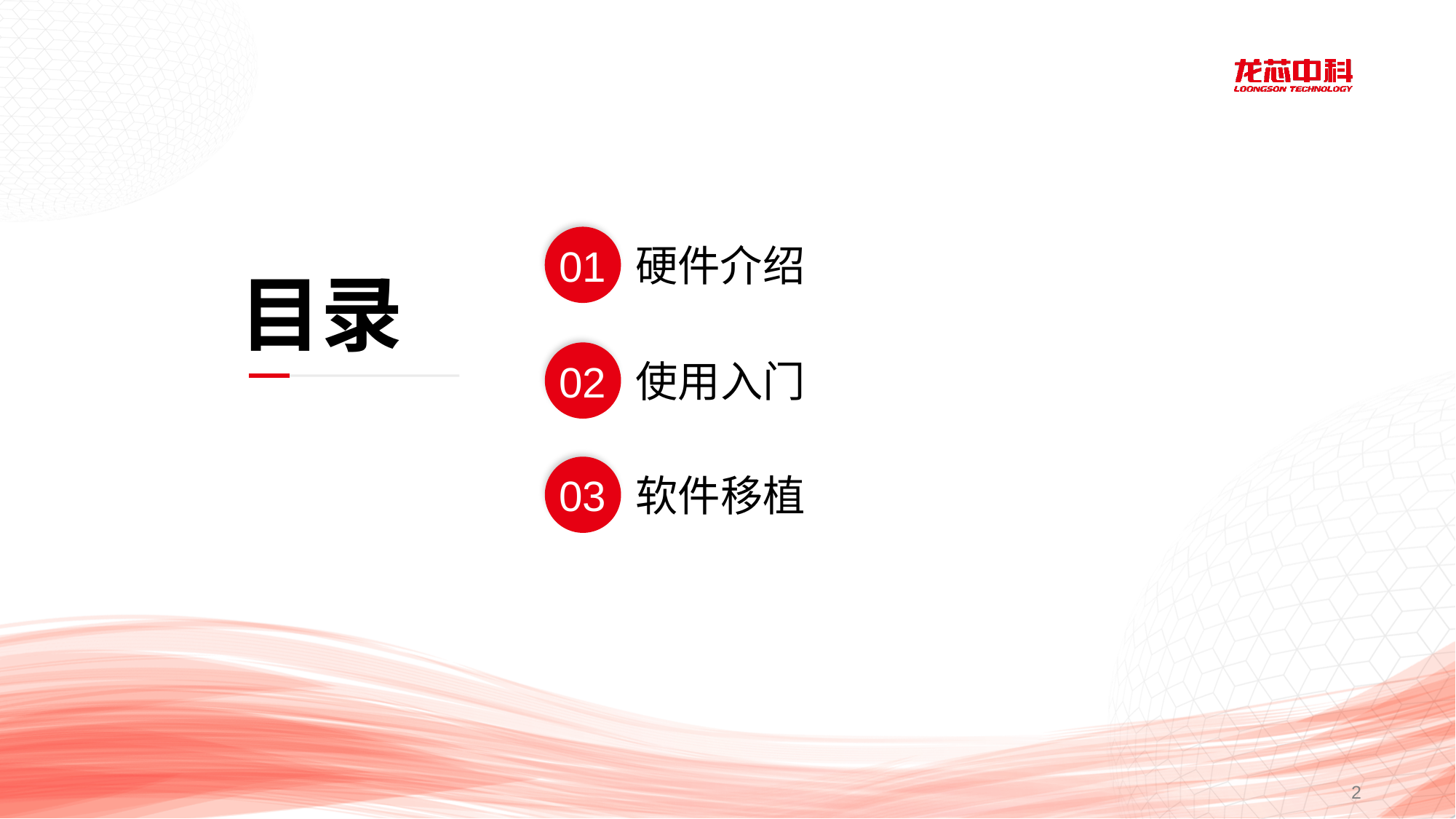

01
硬件介绍
02
使用入门
03
软件移植
2